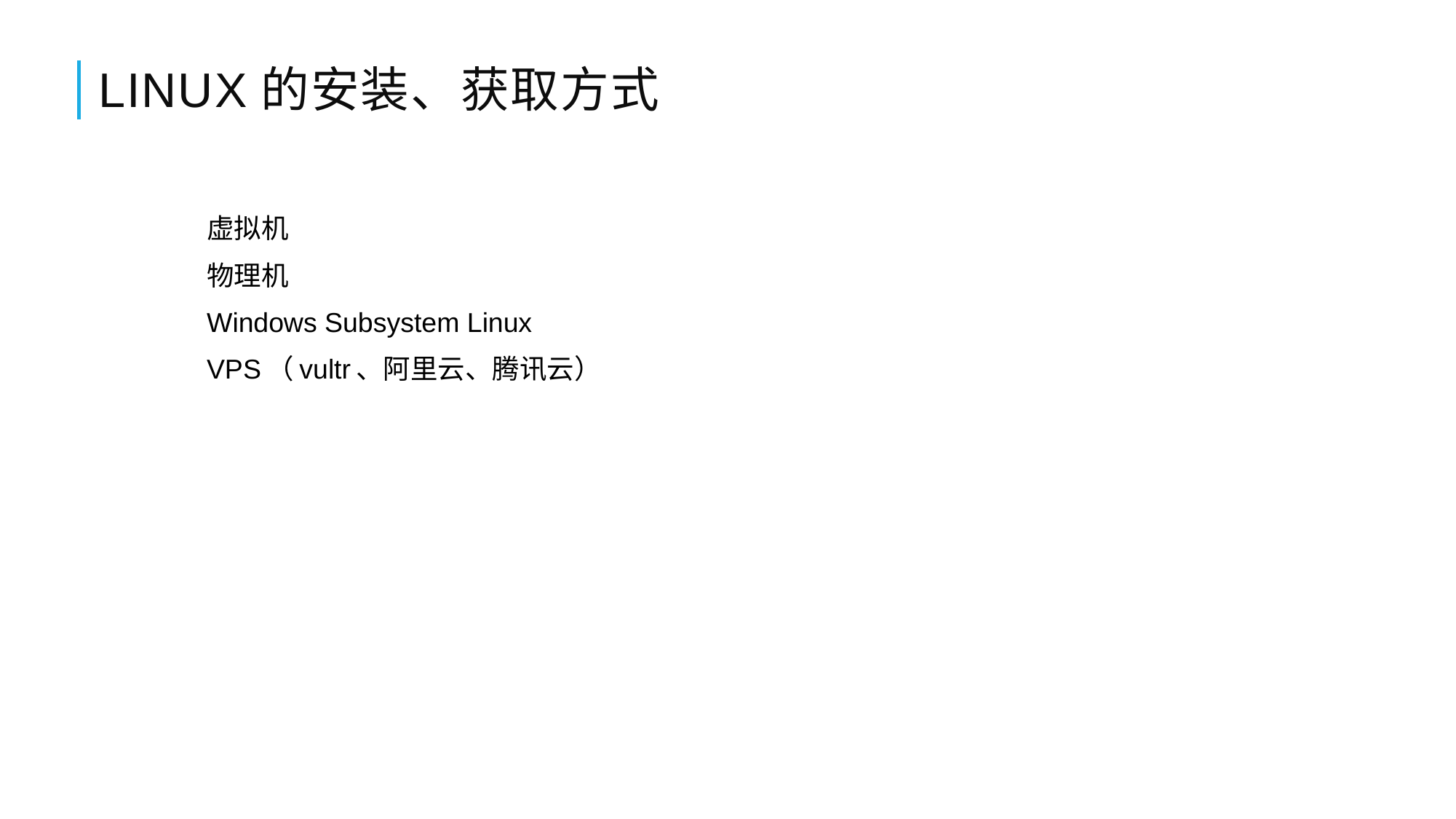

# Linux的安装、获取方式
虚拟机
物理机
Windows Subsystem Linux
VPS（vultr、阿里云、腾讯云）